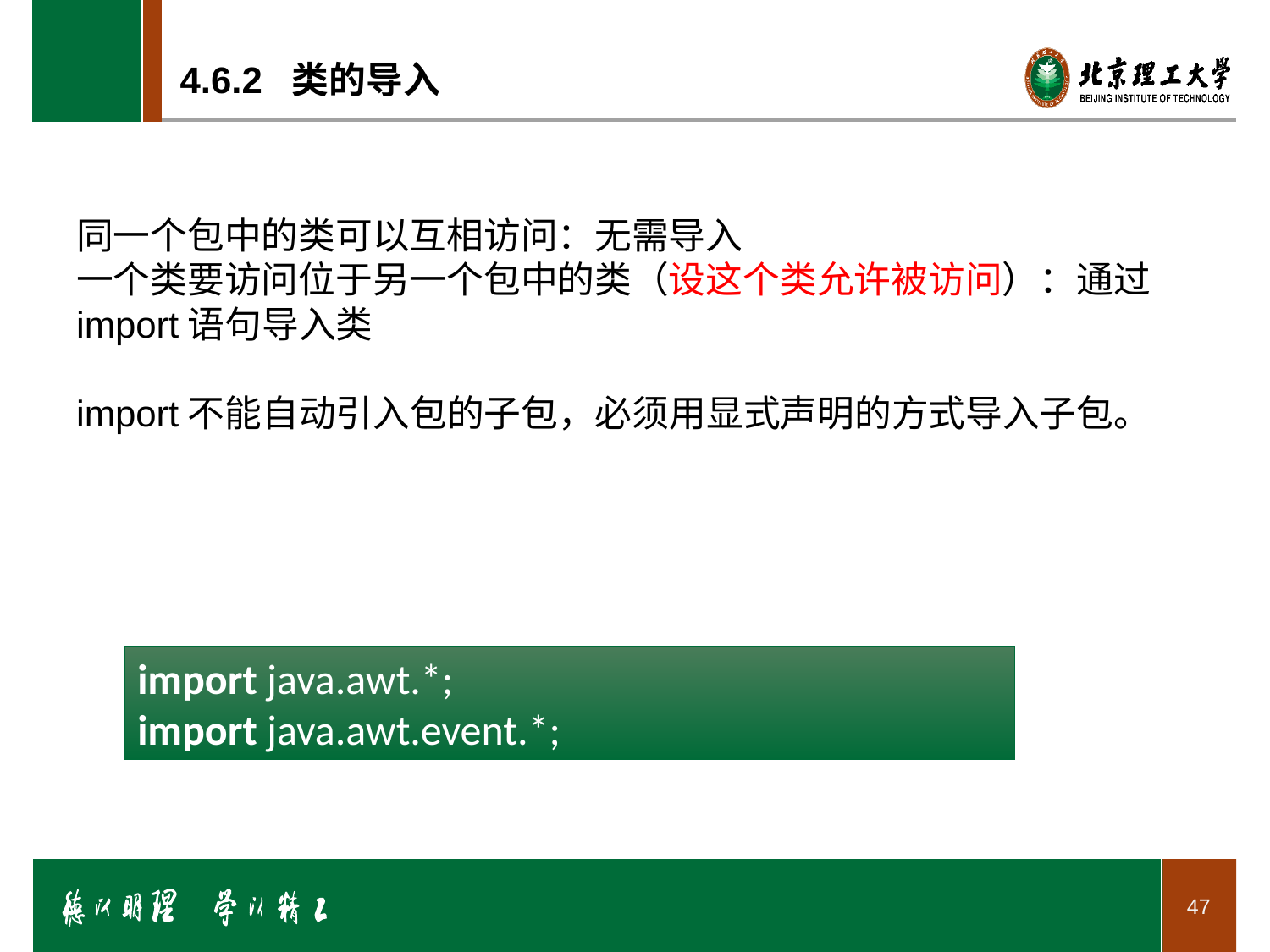

# 4.6.2  类的导入
同一个包中的类可以互相访问：无需导入
一个类要访问位于另一个包中的类（设这个类允许被访问）：通过import语句导入类

import不能自动引入包的子包，必须用显式声明的方式导入子包。

import java.awt.*;
import java.awt.event.*;